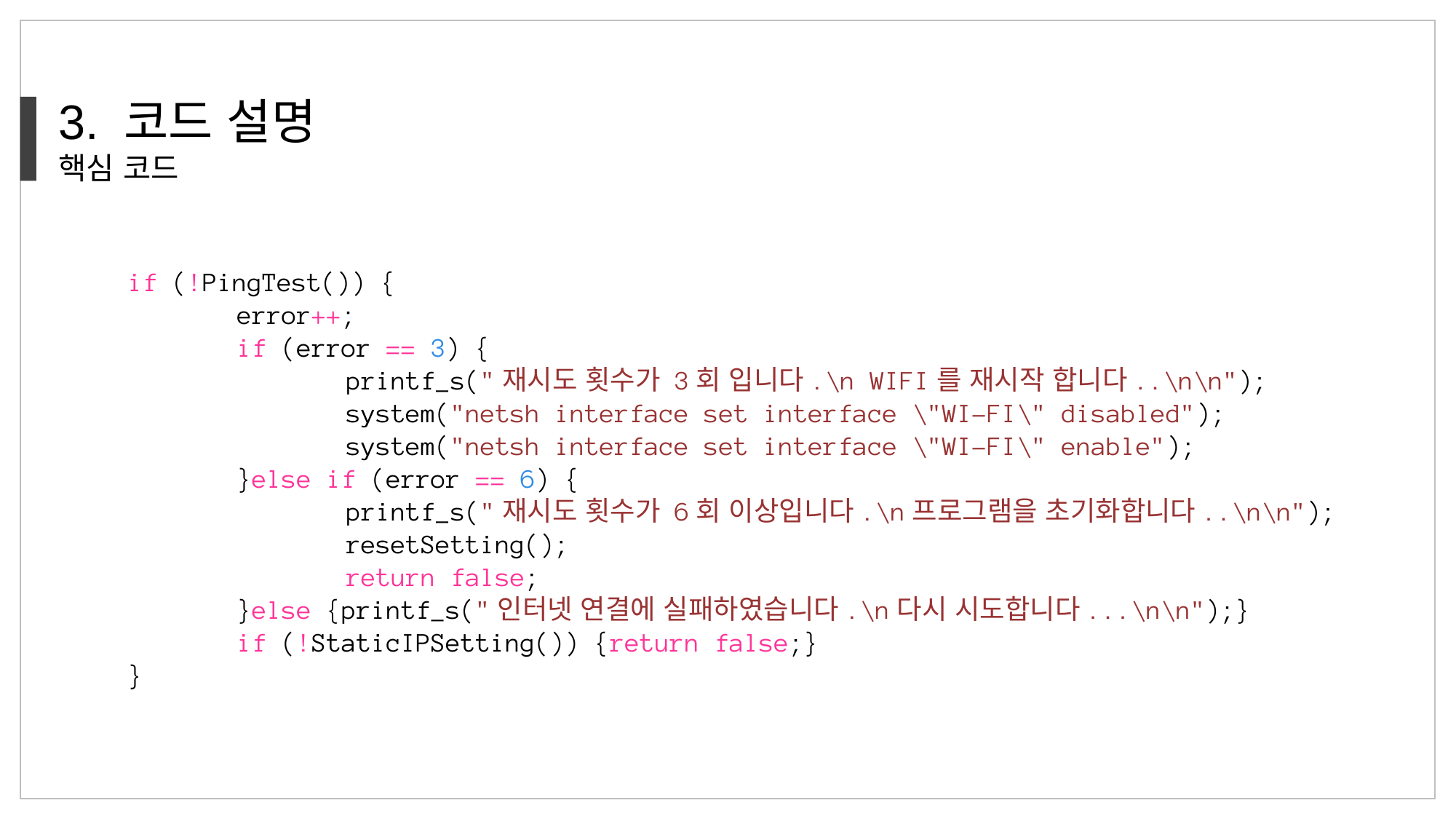

3. 코드 설명
핵심 코드

if (!PingTest()) {
	error++;
	if (error == 3) {
		printf_s("재시도 횟수가 3회 입니다.\n WIFI를 재시작 합니다..\n\n");
		system("netsh interface set interface \"WI-FI\" disabled");
		system("netsh interface set interface \"WI-FI\" enable");
	}else if (error == 6) {
		printf_s("재시도 횟수가 6회 이상입니다.\n프로그램을 초기화합니다..\n\n");
		resetSetting();
		return false;
	}else {printf_s("인터넷 연결에 실패하였습니다.\n다시 시도합니다...\n\n");}
	if (!StaticIPSetting()) {return false;}
}